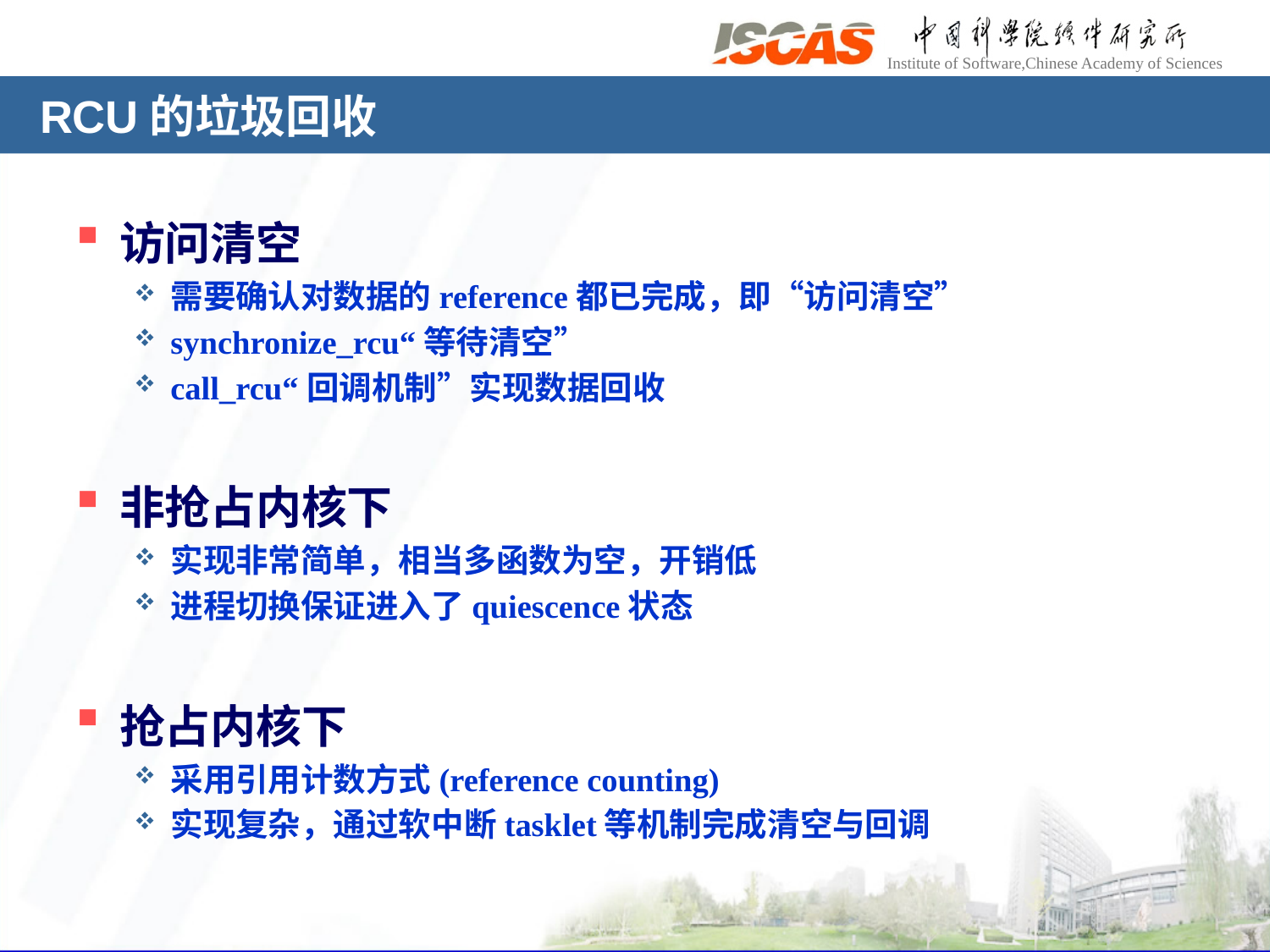

# RCU的垃圾回收
访问清空
需要确认对数据的reference都已完成，即“访问清空”
synchronize_rcu“等待清空”
call_rcu“回调机制”实现数据回收

非抢占内核下
实现非常简单，相当多函数为空，开销低
进程切换保证进入了quiescence状态

抢占内核下
采用引用计数方式(reference counting)
实现复杂，通过软中断tasklet等机制完成清空与回调